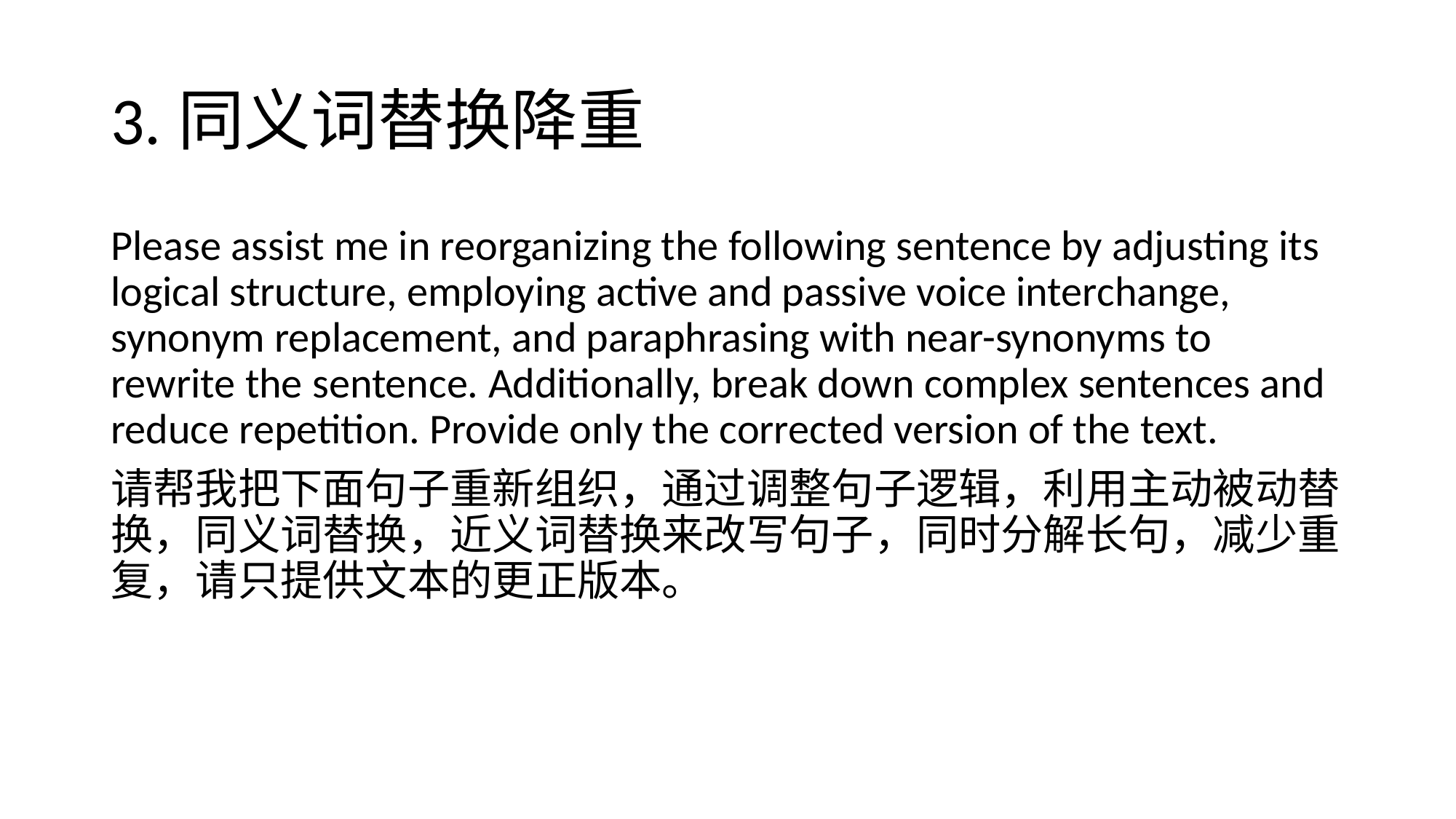

# 3.同义词替换降重
Please assist me in reorganizing the following sentence by adjusting its logical structure, employing active and passive voice interchange, synonym replacement, and paraphrasing with near-synonyms to rewrite the sentence. Additionally, break down complex sentences and reduce repetition. Provide only the corrected version of the text.
请帮我把下面句子重新组织，通过调整句子逻辑，利用主动被动替换，同义词替换，近义词替换来改写句子，同时分解长句，减少重复，请只提供文本的更正版本。